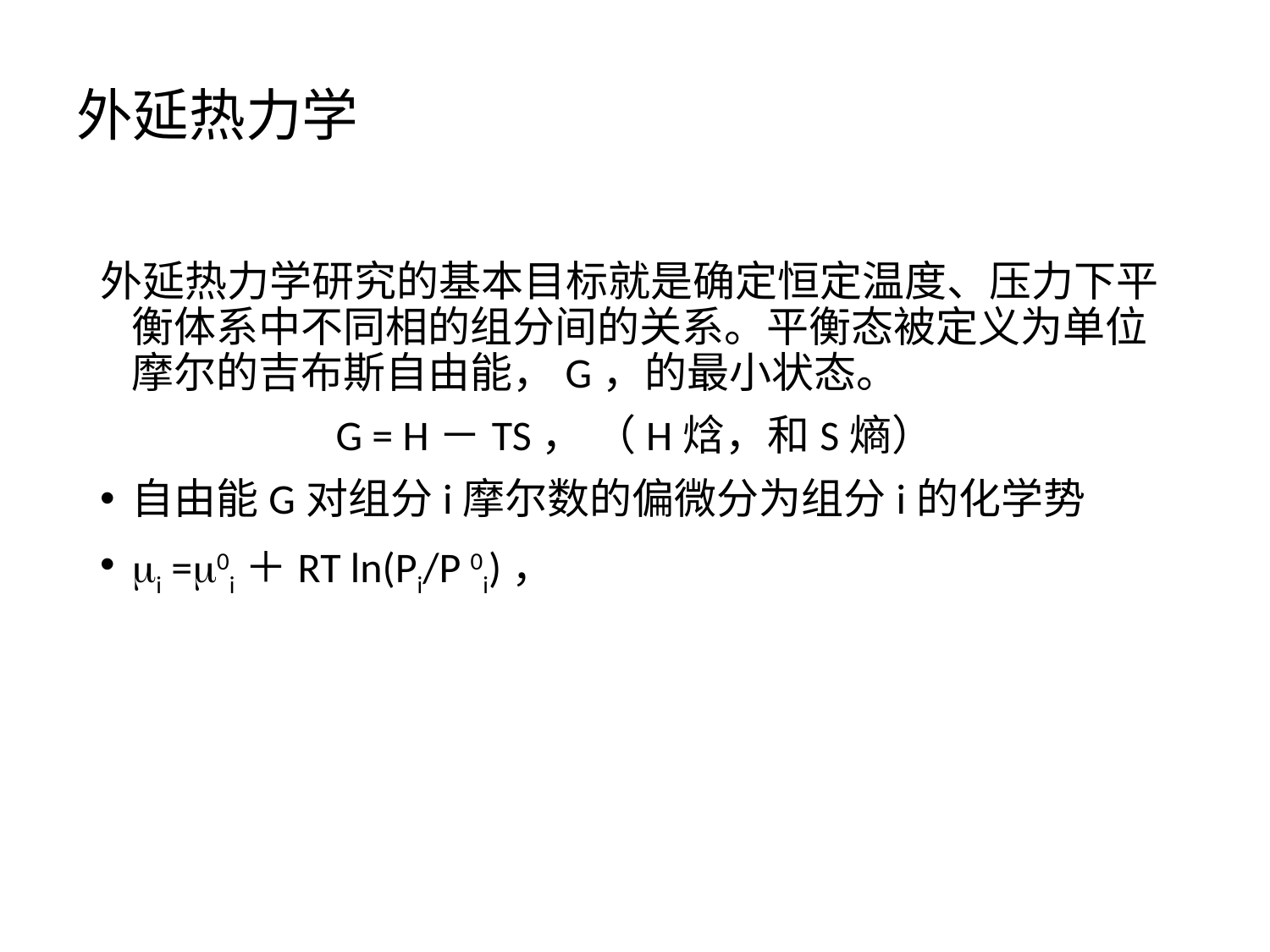

# 外延热力学
外延热力学研究的基本目标就是确定恒定温度、压力下平衡体系中不同相的组分间的关系。平衡态被定义为单位摩尔的吉布斯自由能，G，的最小状态。
G = H－TS， （H焓，和S熵）
自由能G对组分i摩尔数的偏微分为组分i的化学势
μi =μ0i＋RT ln(Pi/P 0i)，
49